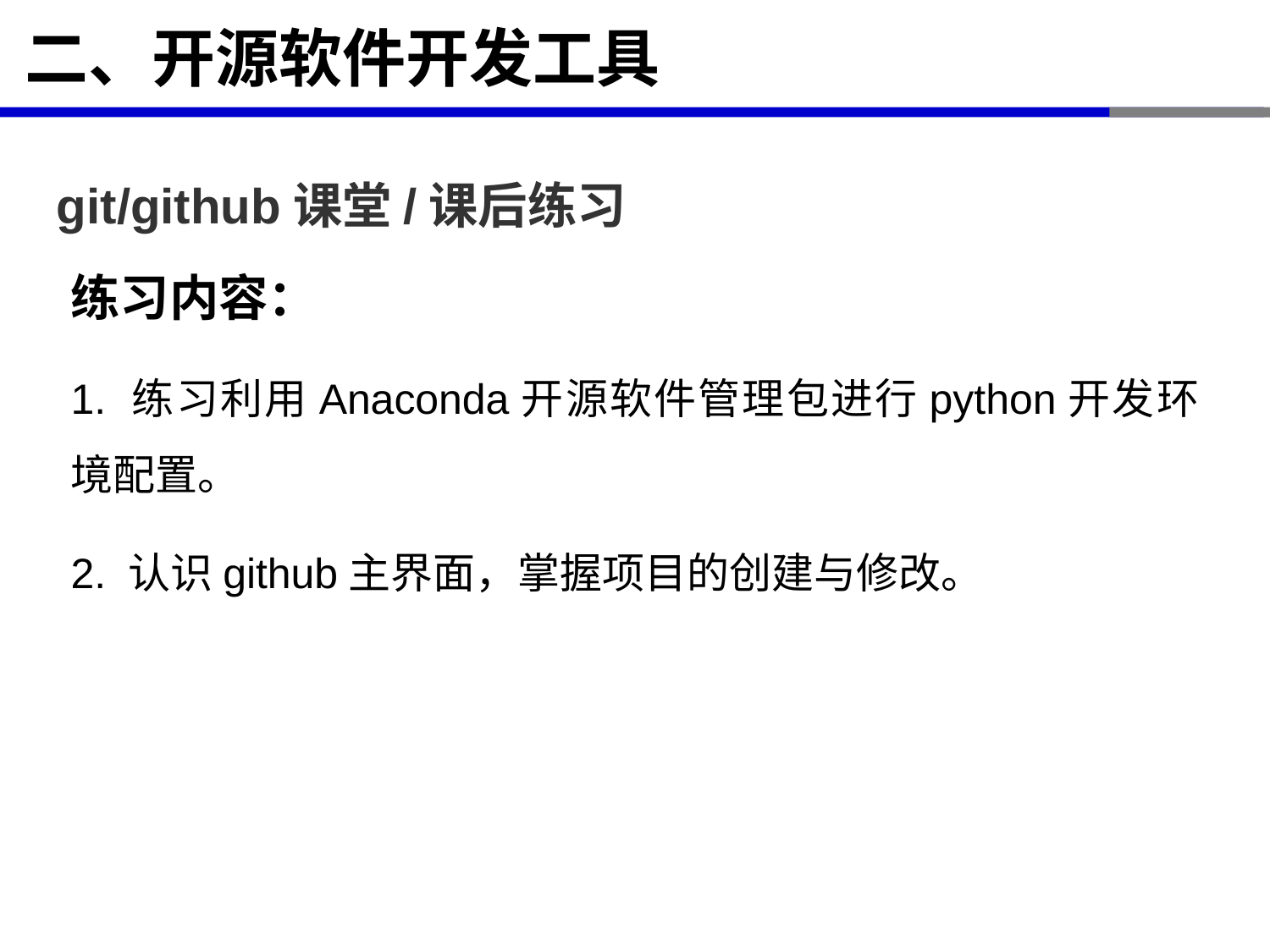

# 二、开源软件开发工具
git/github课堂/课后练习
练习内容：
1. 练习利用Anaconda开源软件管理包进行python开发环境配置。
2. 认识github主界面，掌握项目的创建与修改。